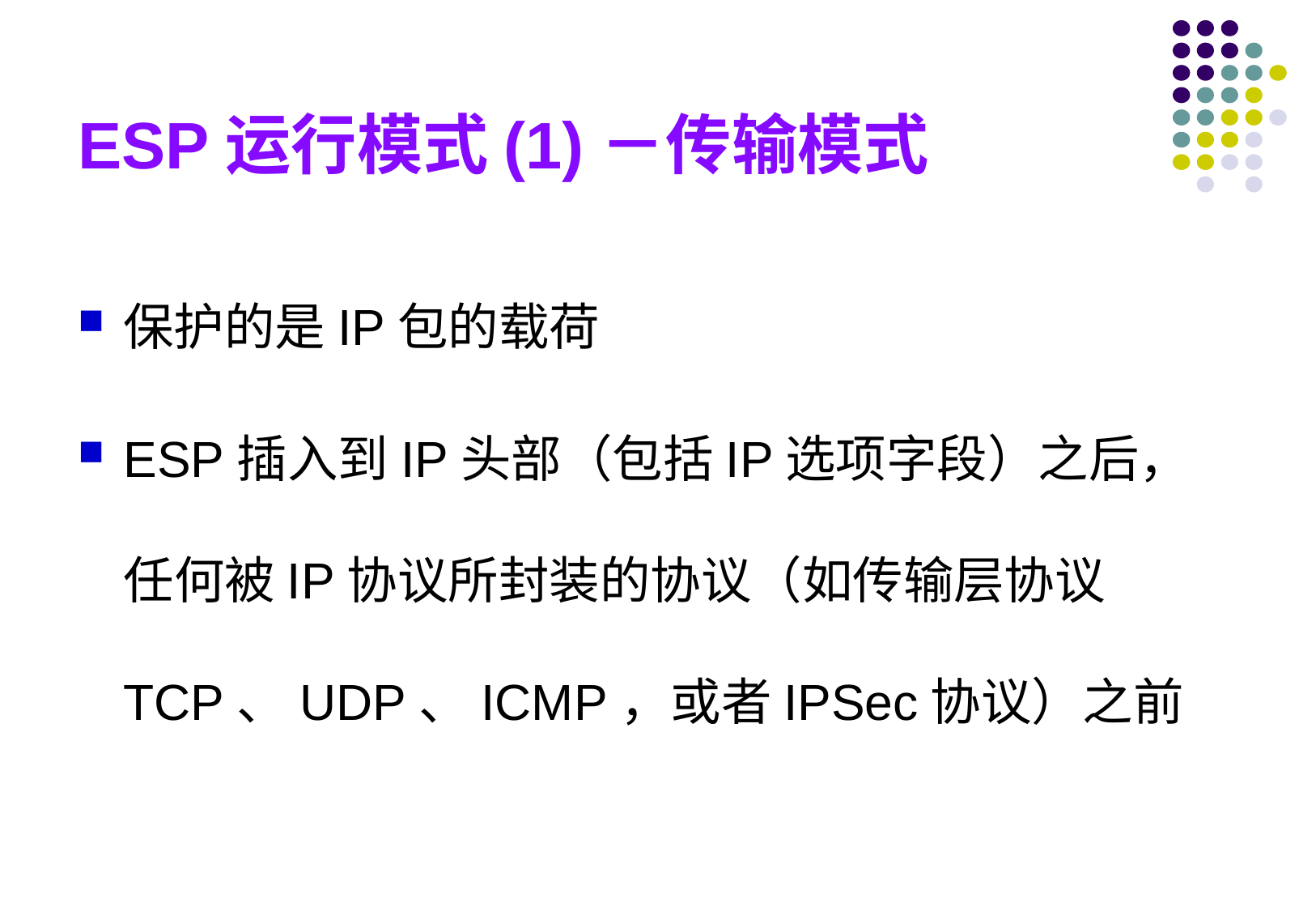

# ESP运行模式(1)－传输模式
保护的是IP包的载荷
ESP插入到IP头部（包括IP选项字段）之后，任何被IP协议所封装的协议（如传输层协议TCP、UDP、ICMP，或者IPSec协议）之前